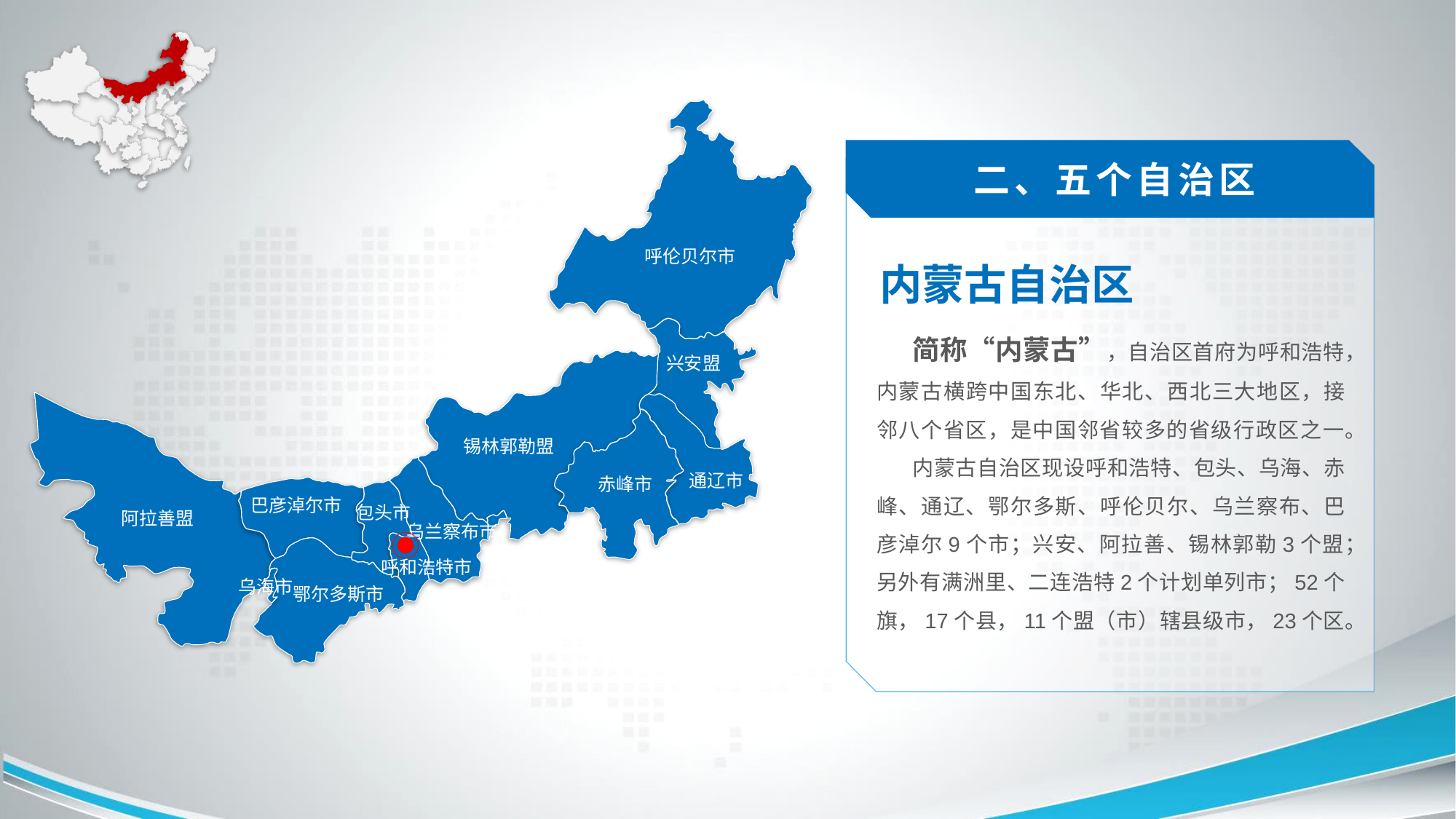

二、五个自治区

呼伦贝尔市
兴安盟
锡林郭勒盟
通辽市
赤峰市
巴彦淖尔市
包头市
阿拉善盟
乌兰察布市
呼和浩特市
乌海市
鄂尔多斯市
内蒙古自治区
      简称“内蒙古”，自治区首府为呼和浩特，内蒙古横跨中国东北、华北、西北三大地区，接邻八个省区，是中国邻省较多的省级行政区之一。
      内蒙古自治区现设呼和浩特、包头、乌海、赤峰、通辽、鄂尔多斯、呼伦贝尔、乌兰察布、巴彦淖尔9个市；兴安、阿拉善、锡林郭勒3个盟；另外有满洲里、二连浩特2个计划单列市；52个旗，17个县，11个盟（市）辖县级市，23个区。